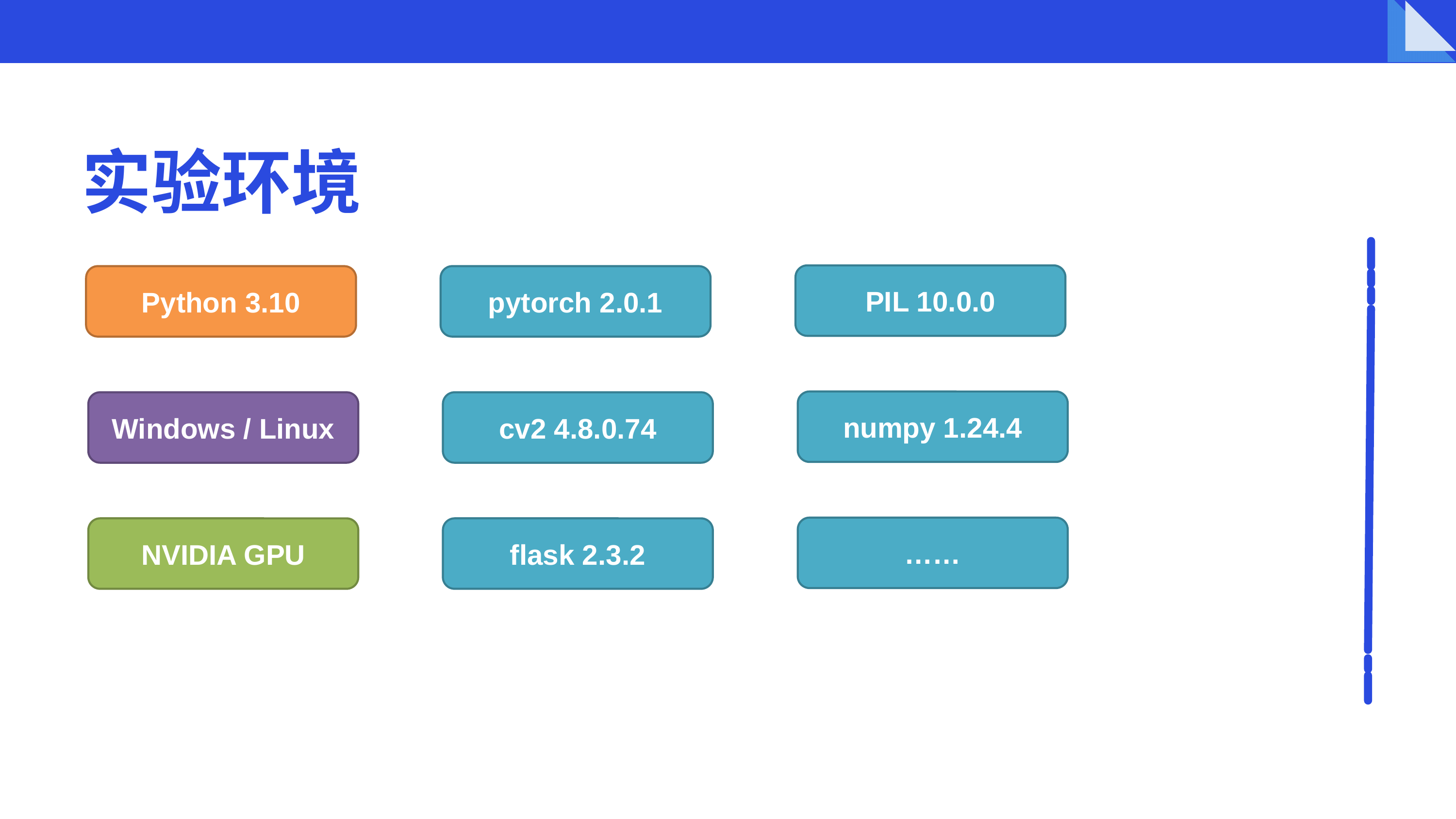

实验环境

PIL 10.0.0
Python 3.10
pytorch 2.0.1
numpy 1.24.4
Windows / Linux
cv2 4.8.0.74
……
NVIDIA GPU
flask 2.3.2